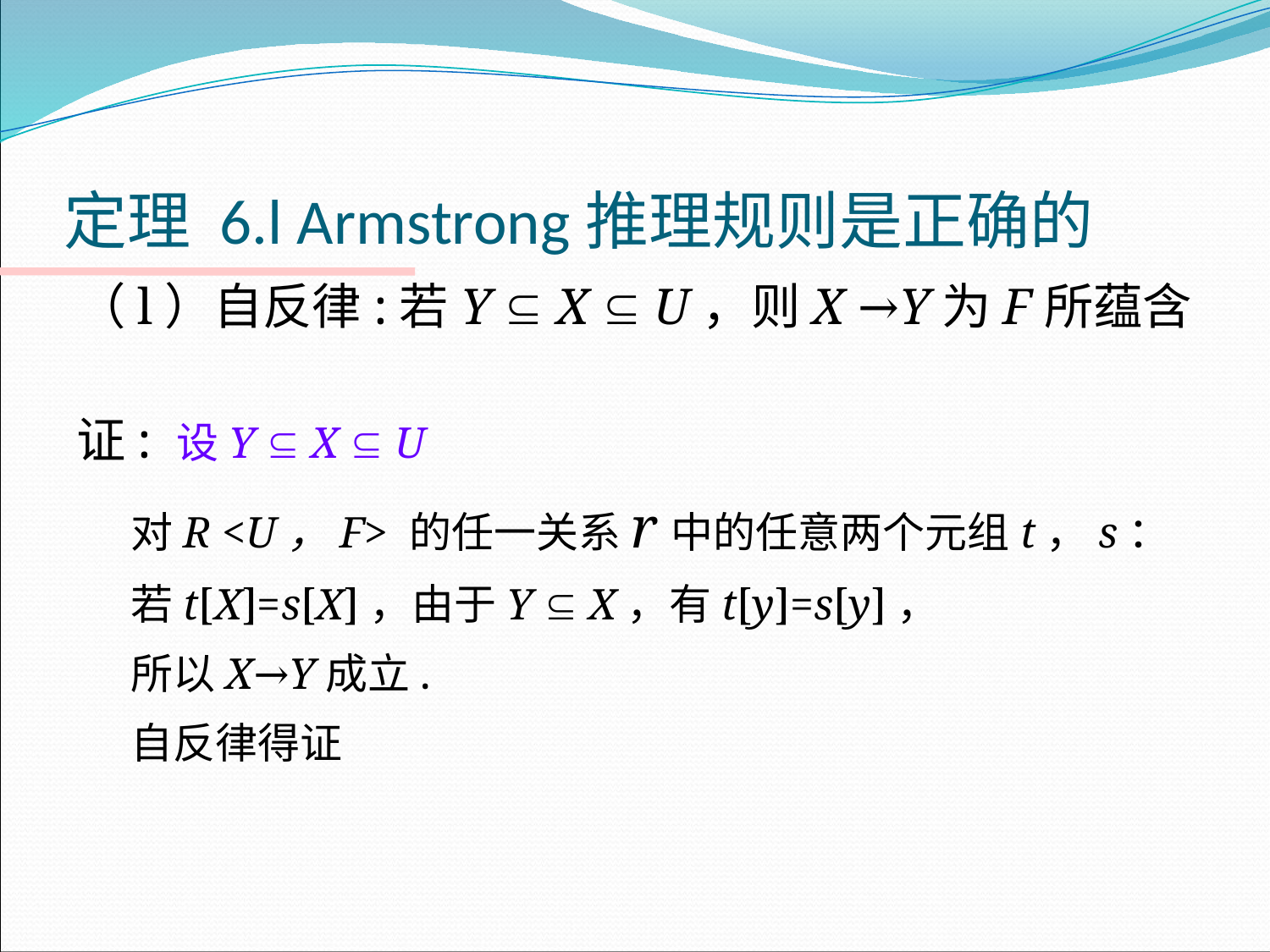

# 定理 6.l Armstrong推理规则是正确的
（l）自反律:若Y ⊆ X ⊆ U，则X →Y为F所蕴含

证: 设Y ⊆ X ⊆ U
对R <U，F> 的任一关系r中的任意两个元组t，s：
若t[X]=s[X]，由于Y ⊆ X，有t[y]=s[y]，
所以X→Y成立.
自反律得证

597